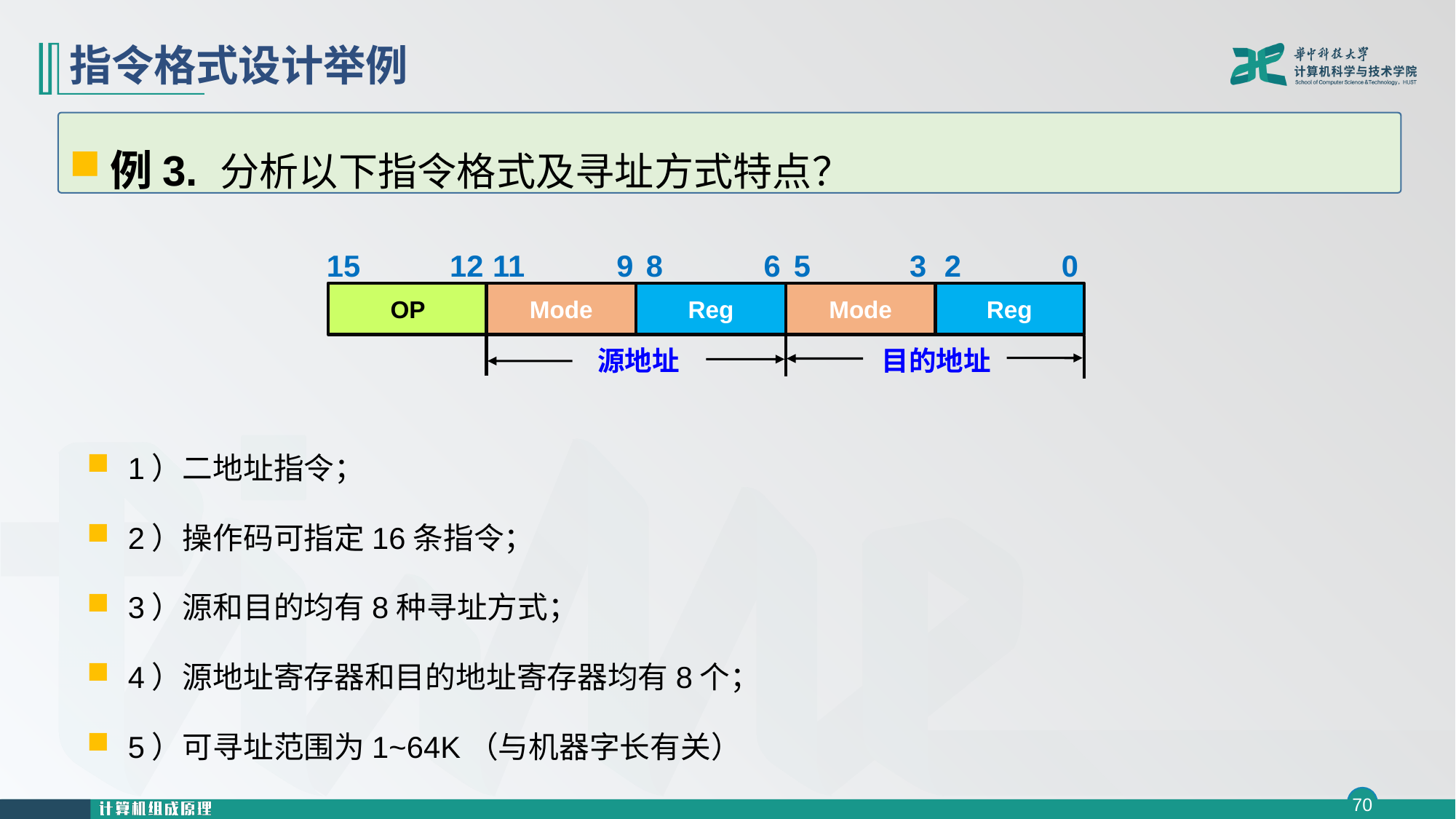

# 指令格式设计举例

例3. 分析以下指令格式及寻址方式特点？
15
12
11
9
8
6
5
3
2
0
Mode
Reg
Mode
Reg
OP
源地址

目的地址

1）二地址指令；
2）操作码可指定16条指令；
3）源和目的均有8种寻址方式；
4）源地址寄存器和目的地址寄存器均有8个；
5）可寻址范围为1~64K（与机器字长有关）